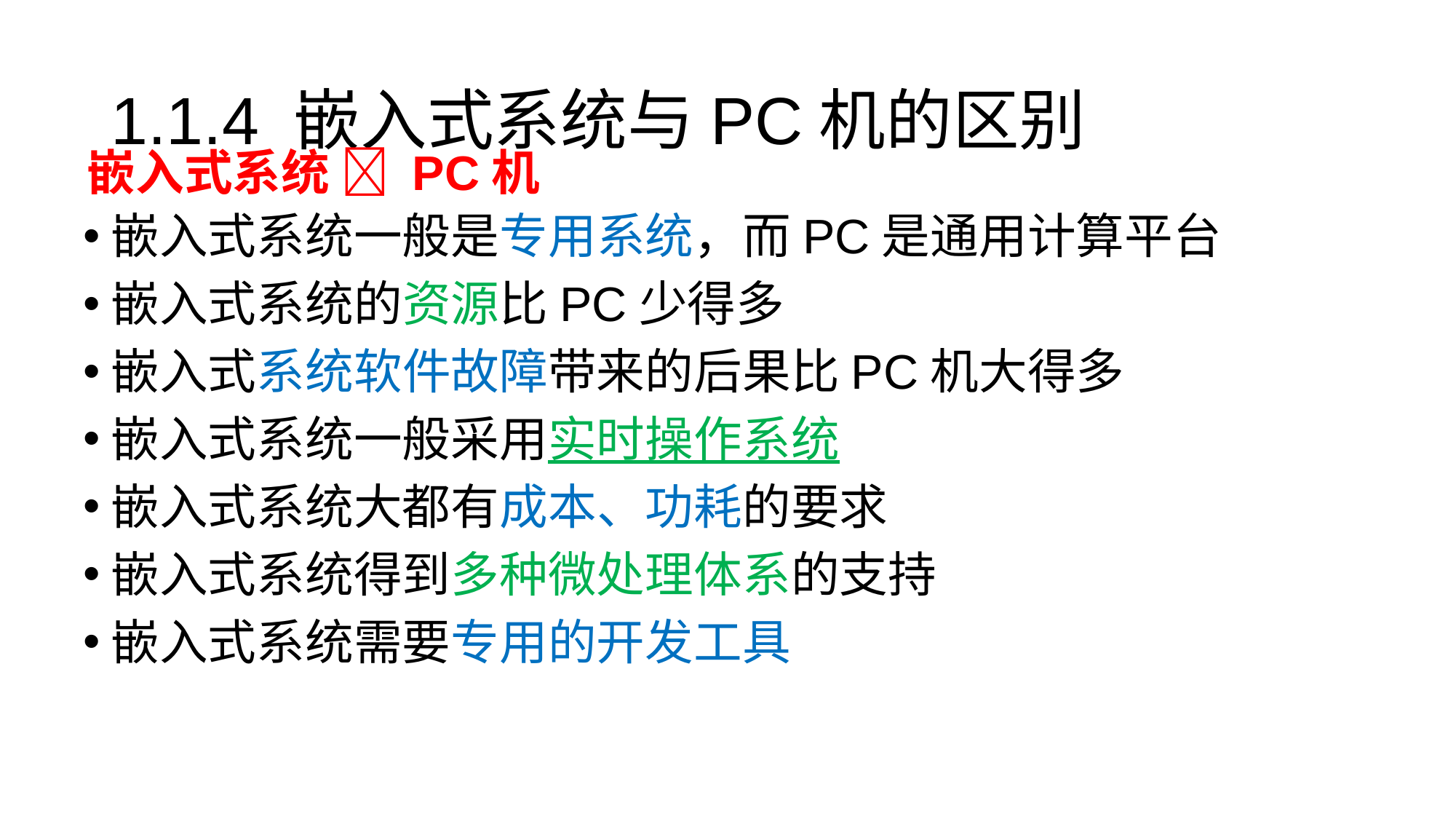

# 1.1.4 嵌入式系统与PC机的区别
嵌入式系统 ≠ PC机
嵌入式系统一般是专用系统，而PC是通用计算平台
嵌入式系统的资源比PC少得多
嵌入式系统软件故障带来的后果比PC机大得多
嵌入式系统一般采用实时操作系统
嵌入式系统大都有成本、功耗的要求
嵌入式系统得到多种微处理体系的支持
嵌入式系统需要专用的开发工具